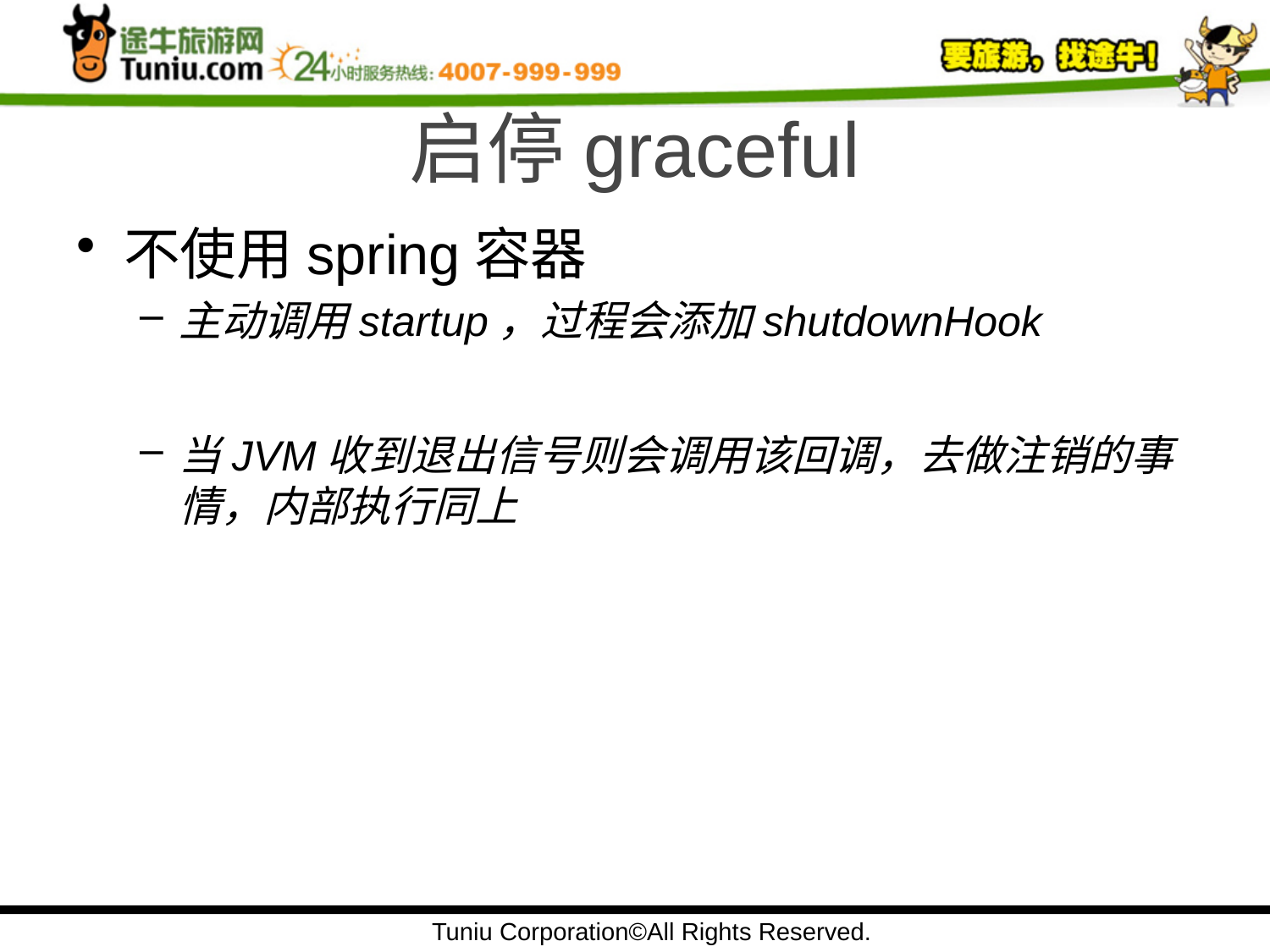

# 启停graceful
不使用spring容器
主动调用startup，过程会添加shutdownHook

当JVM收到退出信号则会调用该回调，去做注销的事情，内部执行同上